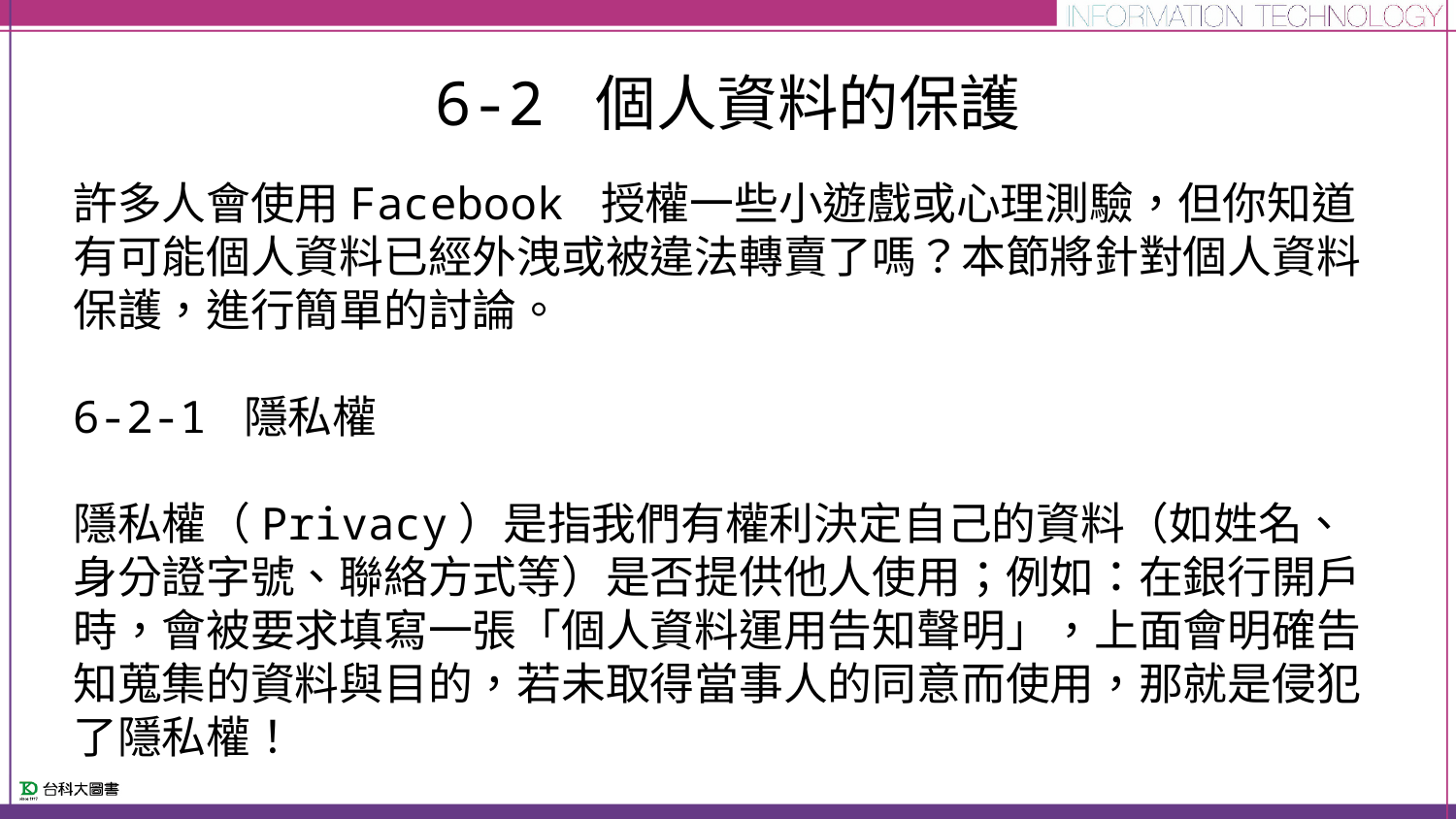

# 6-2 個人資料的保護
許多人會使用Facebook 授權一些小遊戲或心理測驗，但你知道有可能個人資料已經外洩或被違法轉賣了嗎？本節將針對個人資料保護，進行簡單的討論。

6-2-1 隱私權

隱私權（Privacy）是指我們有權利決定自己的資料（如姓名、身分證字號、聯絡方式等）是否提供他人使用；例如：在銀行開戶時，會被要求填寫一張「個人資料運用告知聲明」，上面會明確告知蒐集的資料與目的，若未取得當事人的同意而使用，那就是侵犯了隱私權！